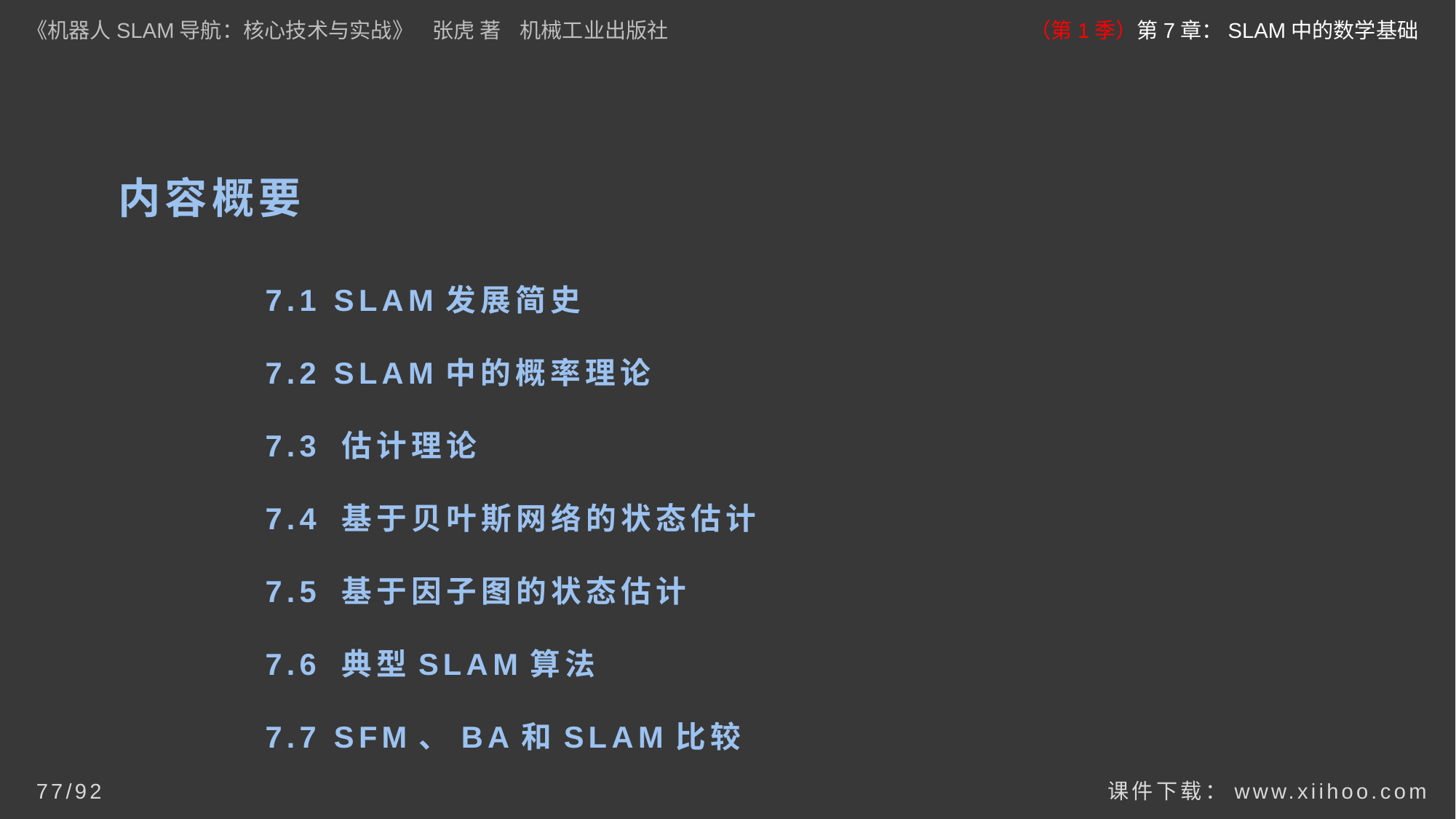

《机器人SLAM导航：核心技术与实战》    张虎 著    机械工业出版社
（第1季）第7章：SLAM中的数学基础
# 内容概要
7.1 SLAM发展简史
7.2 SLAM中的概率理论
7.3 估计理论
7.4 基于贝叶斯网络的状态估计
7.5 基于因子图的状态估计
7.6 典型SLAM算法
7.7 SFM、BA和SLAM比较
课件下载：www.xiihoo.com
77/92